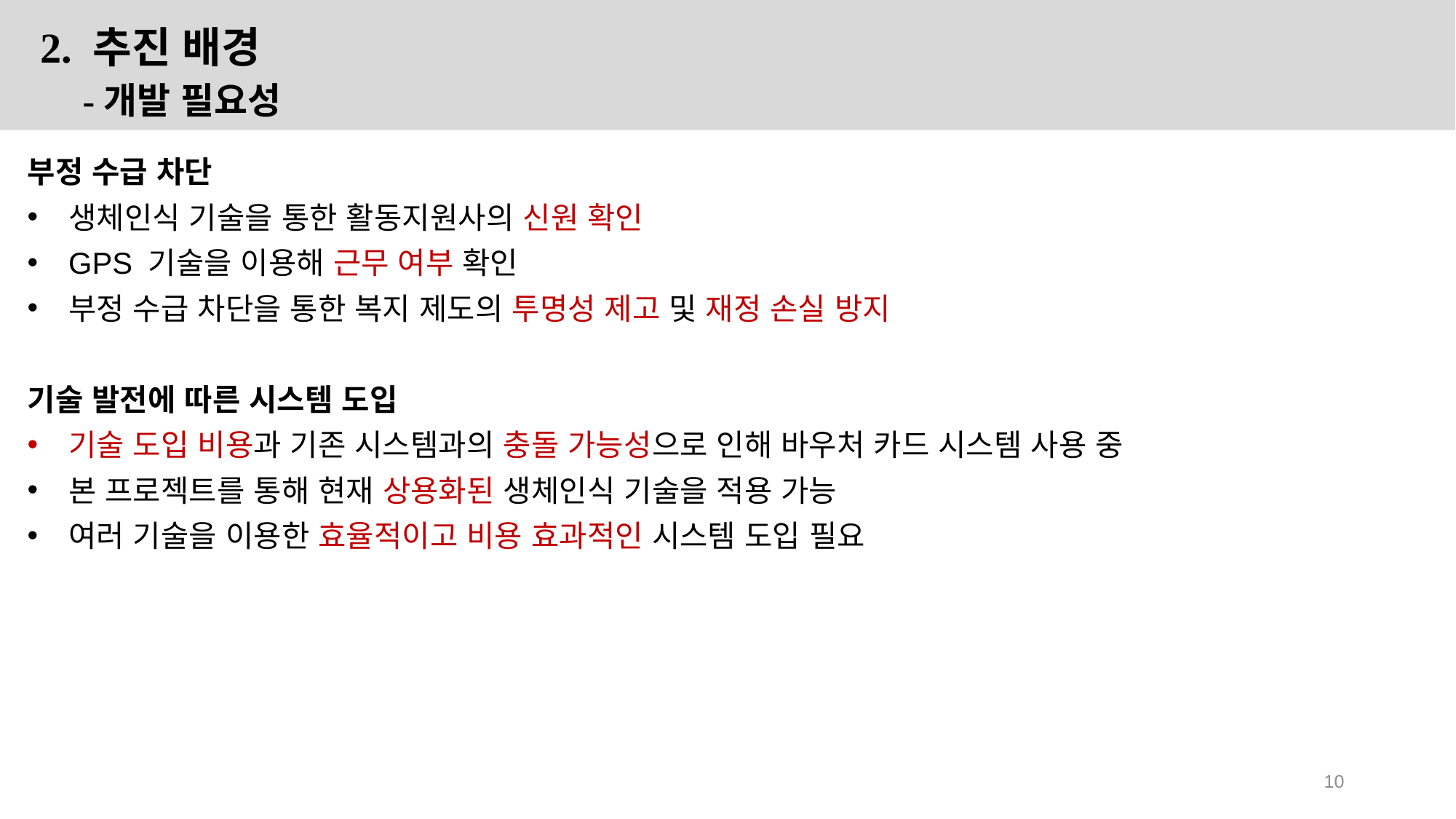

2. 추진 배경
    -개발 필요성

부정 수급 차단
생체인식 기술을 통한 활동지원사의 신원 확인
GPS 기술을 이용해 근무 여부 확인
부정 수급 차단을 통한 복지 제도의 투명성 제고 및 재정 손실 방지

기술 발전에 따른 시스템 도입
기술 도입 비용과 기존 시스템과의 충돌 가능성으로 인해 바우처 카드 시스템 사용 중
본 프로젝트를 통해 현재 상용화된 생체인식 기술을 적용 가능
여러 기술을 이용한 효율적이고 비용 효과적인 시스템 도입 필요

10